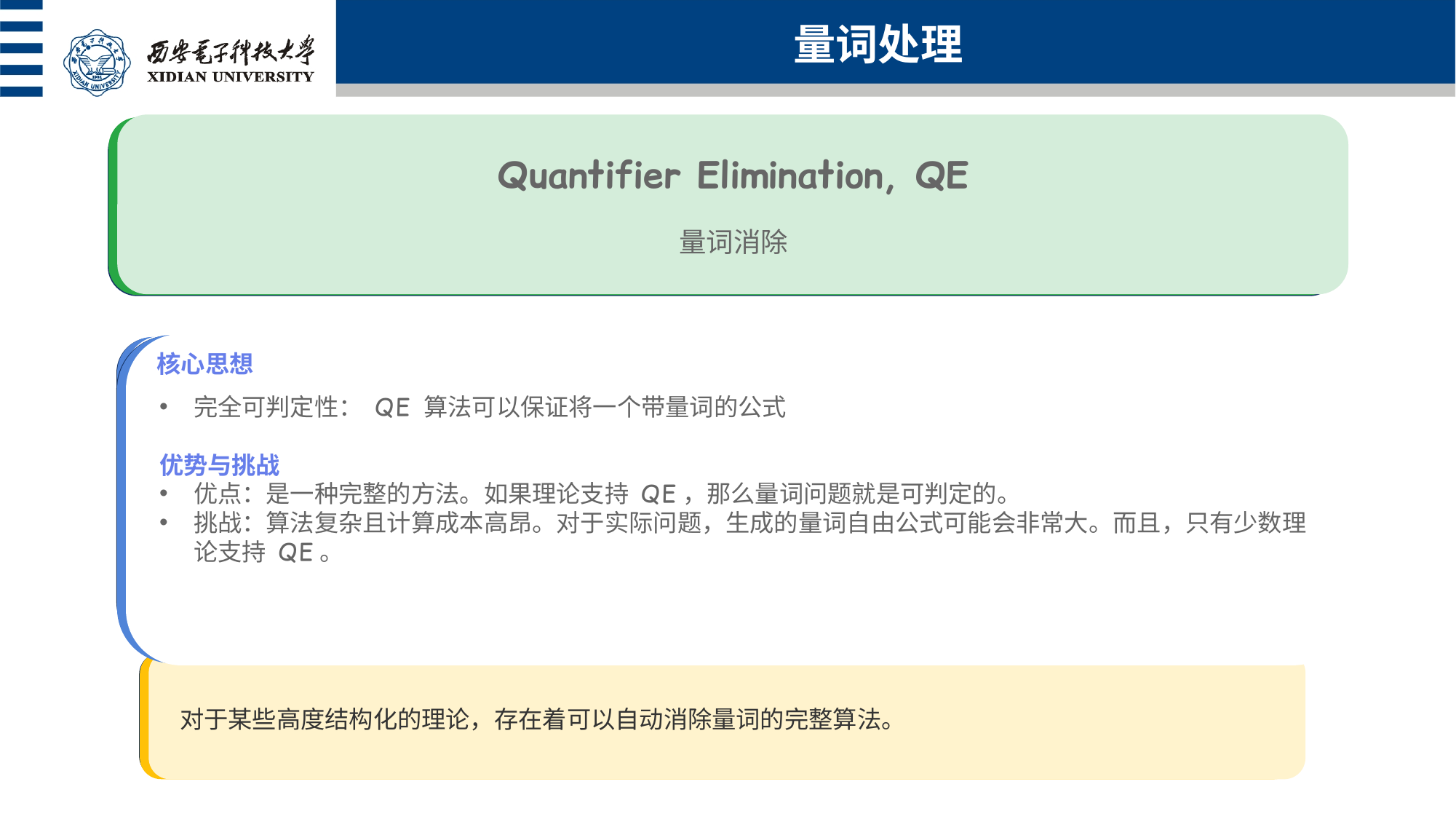

量词处理

Quantifier Elimination, QE

量词消除

核心思想
简介
使用场景

完全可判定性： QE 算法可以保证将一个带量词的公式

优势与挑战
优点：是一种完整的方法。如果理论支持 QE，那么量词问题就是可判定的。
挑战：算法复杂且计算成本高昂。对于实际问题，生成的量词自由公式可能会非常大。而且，只有少数理论支持 QE。
由Stephen Wolfram创建的计算知识引擎,被称为"会思考的计算器",每天服务数百万用户进行精确的数学和科学计算

适用问题：方程求解、微积分计算、矩阵运算、统计分析、单位转换、科学常数查询

对于某些高度结构化的理论，存在着可以自动消除量词的完整算法。